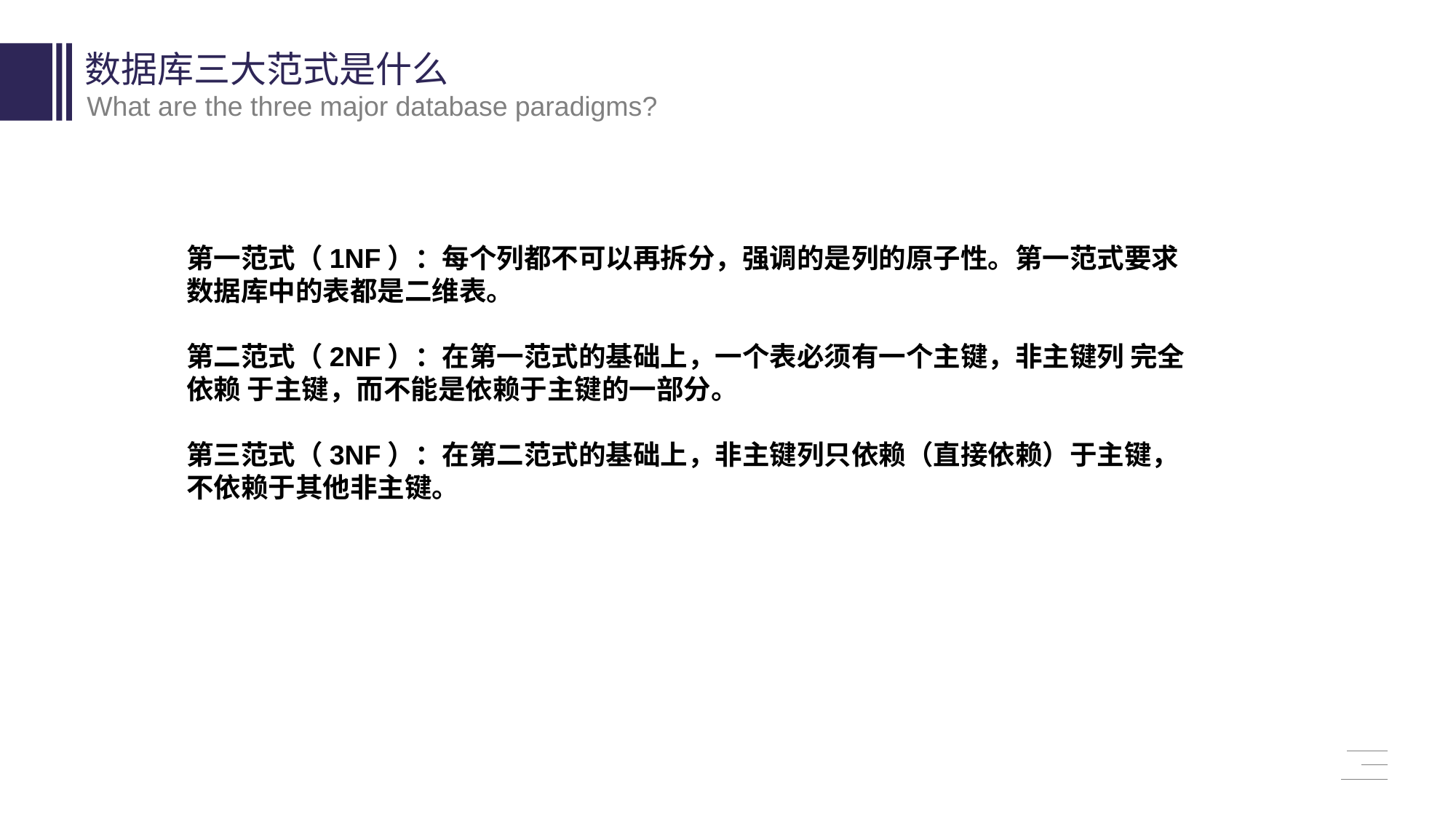

数据库三大范式是什么

What are the three major database paradigms?
第一范式（1NF）：每个列都不可以再拆分，强调的是列的原子性。第一范式要求数据库中的表都是二维表。

第二范式（2NF）：在第一范式的基础上，一个表必须有一个主键，非主键列 完全依赖 于主键，而不能是依赖于主键的一部分。

第三范式（3NF）：在第二范式的基础上，非主键列只依赖（直接依赖）于主键，不依赖于其他非主键。